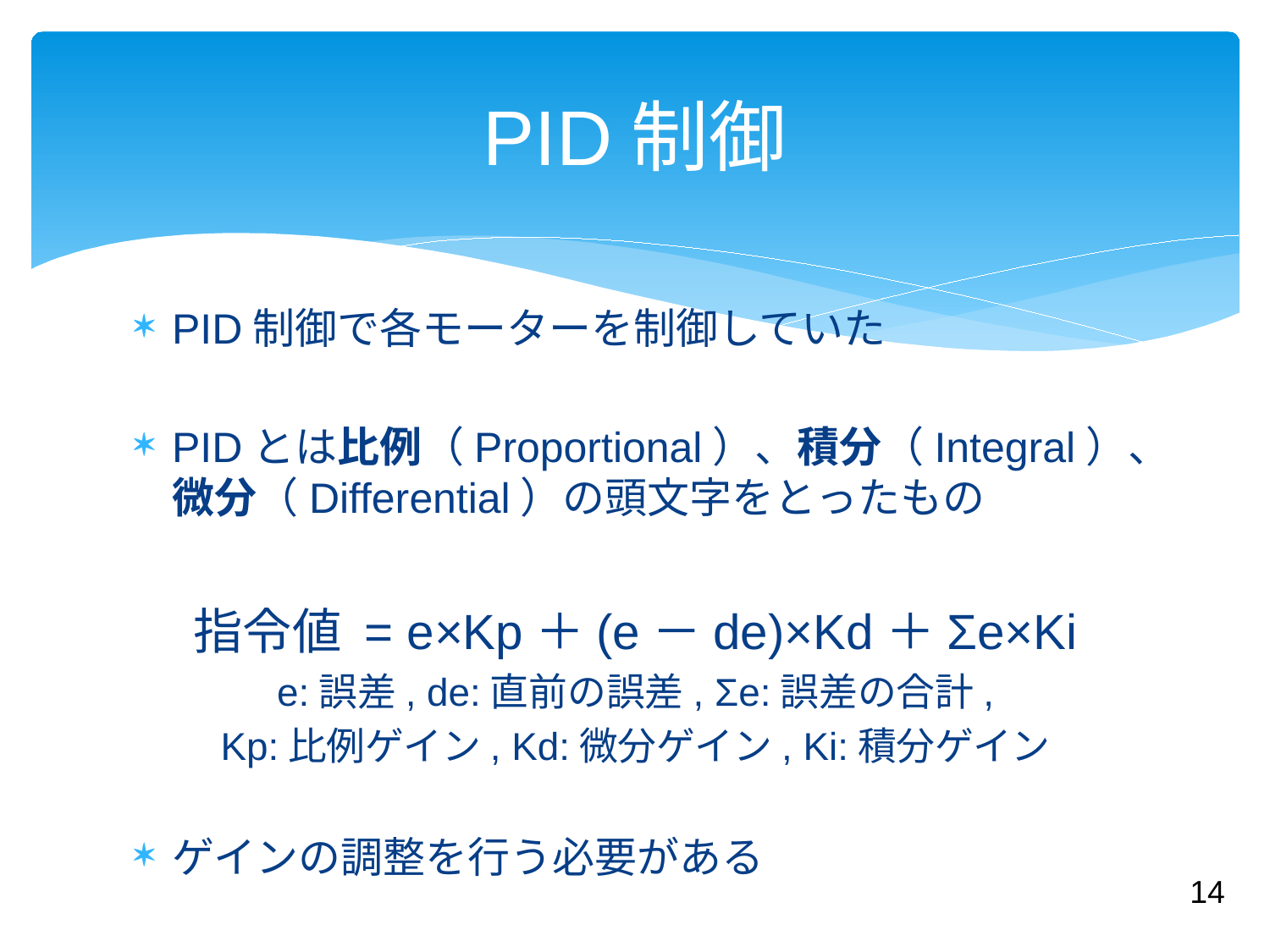

# PID制御

PID制御で各モーターを制御していた

PIDとは比例（Proportional）、積分（Integral）、微分（Differential）の頭文字をとったもの

指令値 = e×Kp＋(e－de)×Kd＋Σe×Ki
e:誤差, de:直前の誤差, Σe:誤差の合計,
Kp:比例ゲイン, Kd:微分ゲイン, Ki:積分ゲイン

ゲインの調整を行う必要がある
14